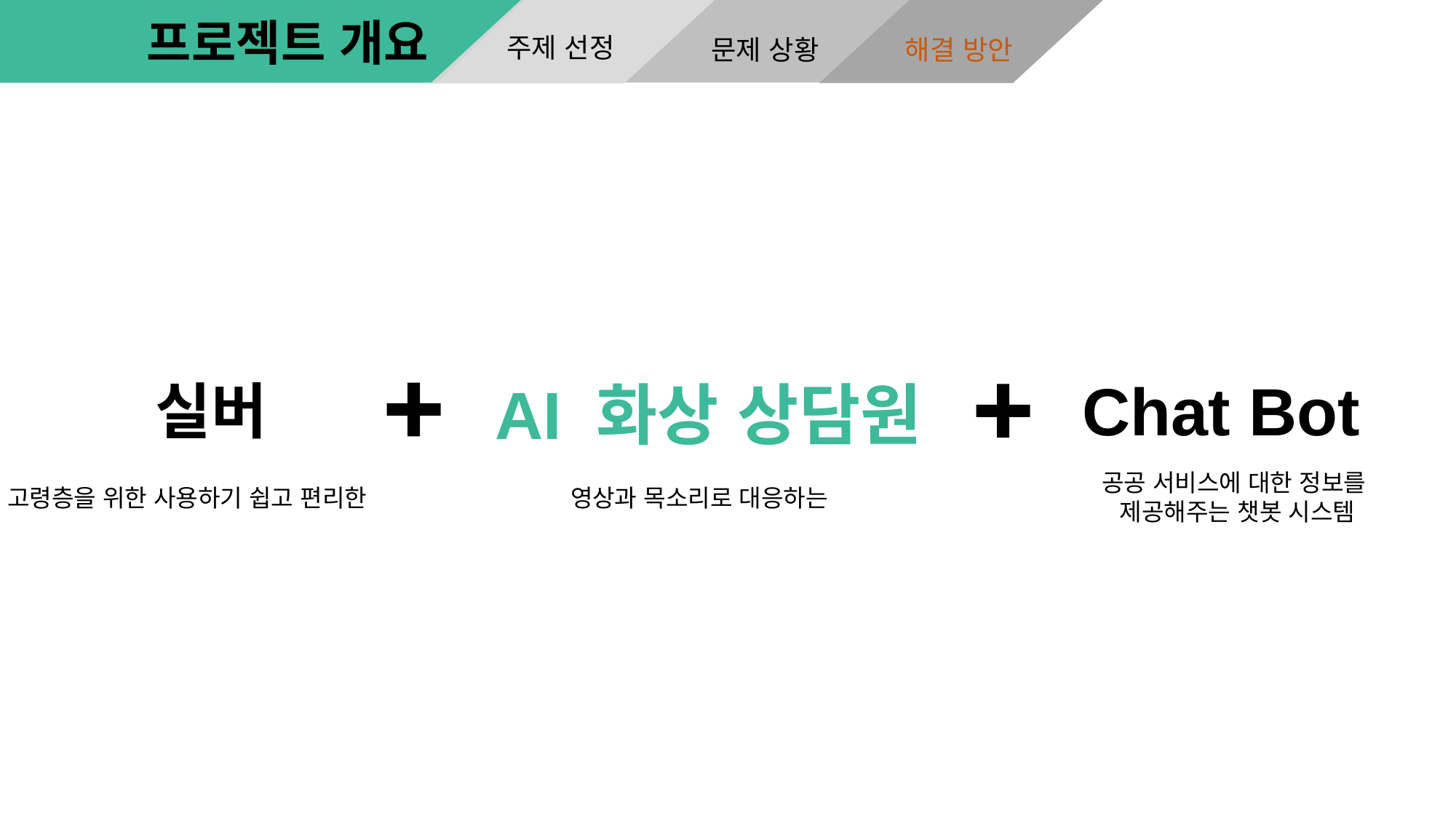

문제 상황

기대 효과

해결 방안

주제 선정
프로젝트 개요
Chat Bot
실버
AI 화상 상담원

공공 서비스에 대한 정보를
제공해주는 챗봇 시스템

고령층을 위한 사용하기 쉽고 편리한

영상과 목소리로 대응하는